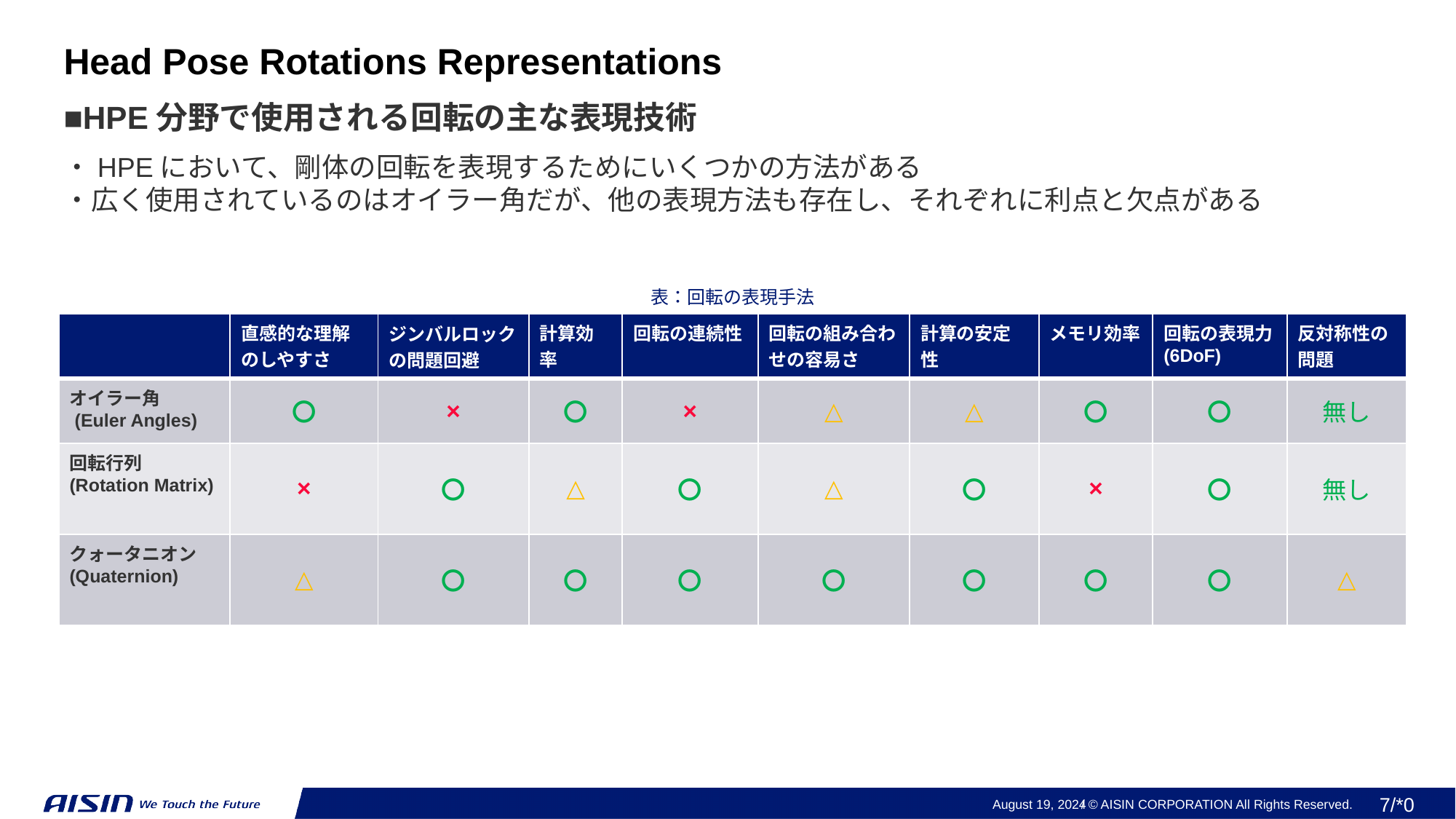

Head Pose Rotations Representations
■HPE分野で使用される回転の主な表現技術

・HPEにおいて、剛体の回転を表現するためにいくつかの方法がある
・広く使用されているのはオイラー角だが、他の表現方法も存在し、それぞれに利点と欠点がある
表：回転の表現手法
|  | 直感的な理解のしやすさ | ジンバルロックの問題回避 | 計算効率 | 回転の連続性 | 回転の組み合わせの容易さ | 計算の安定性 | メモリ効率 | 回転の表現力 (6DoF) | 反対称性の 問題 |
| --- | --- | --- | --- | --- | --- | --- | --- | --- | --- |
| オイラー角 (Euler Angles) | 〇 | × | 〇 | × | △ | △ | 〇 | 〇 | 無し |
| 回転行列 (Rotation Matrix) | × | 〇 | △ | 〇 | △ | 〇 | × | 〇 | 無し |
| クォータニオン(Quaternion) | △ | 〇 | 〇 | 〇 | 〇 | 〇 | 〇 | 〇 | △ |
August 19, 2024